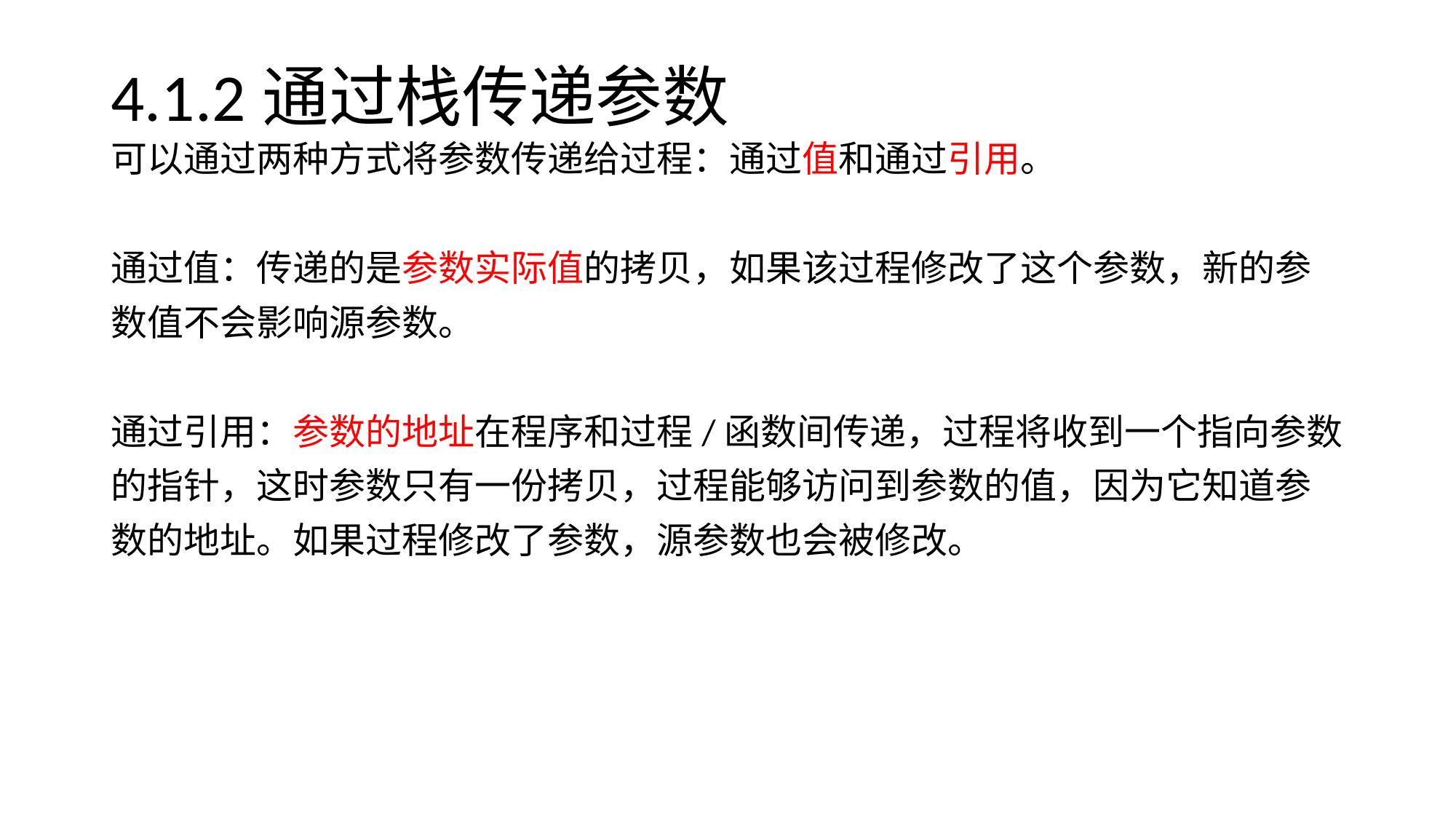

# 4.1.2通过栈传递参数
可以通过两种方式将参数传递给过程：通过值和通过引用。

通过值：传递的是参数实际值的拷贝，如果该过程修改了这个参数，新的参
数值不会影响源参数。

通过引用：参数的地址在程序和过程/函数间传递，过程将收到一个指向参数
的指针，这时参数只有一份拷贝，过程能够访问到参数的值，因为它知道参
数的地址。如果过程修改了参数，源参数也会被修改。